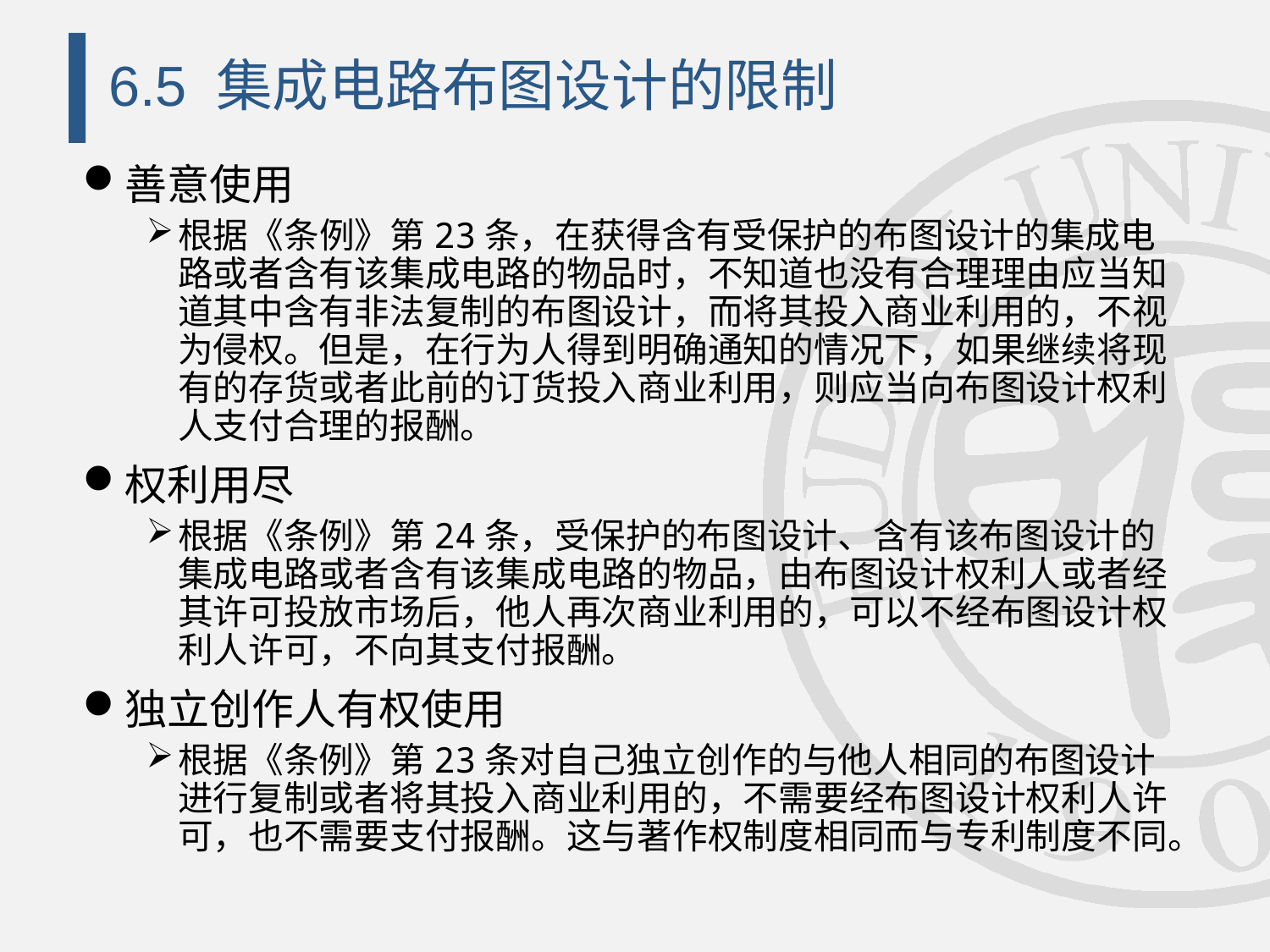

# 6.5 集成电路布图设计的限制
善意使用
根据《条例》第23条，在获得含有受保护的布图设计的集成电路或者含有该集成电路的物品时，不知道也没有合理理由应当知道其中含有非法复制的布图设计，而将其投入商业利用的，不视为侵权。但是，在行为人得到明确通知的情况下，如果继续将现有的存货或者此前的订货投入商业利用，则应当向布图设计权利人支付合理的报酬。
权利用尽
根据《条例》第24条，受保护的布图设计、含有该布图设计的集成电路或者含有该集成电路的物品，由布图设计权利人或者经其许可投放市场后，他人再次商业利用的，可以不经布图设计权利人许可，不向其支付报酬。
独立创作人有权使用
根据《条例》第23条对自己独立创作的与他人相同的布图设计进行复制或者将其投入商业利用的，不需要经布图设计权利人许可，也不需要支付报酬。这与著作权制度相同而与专利制度不同。